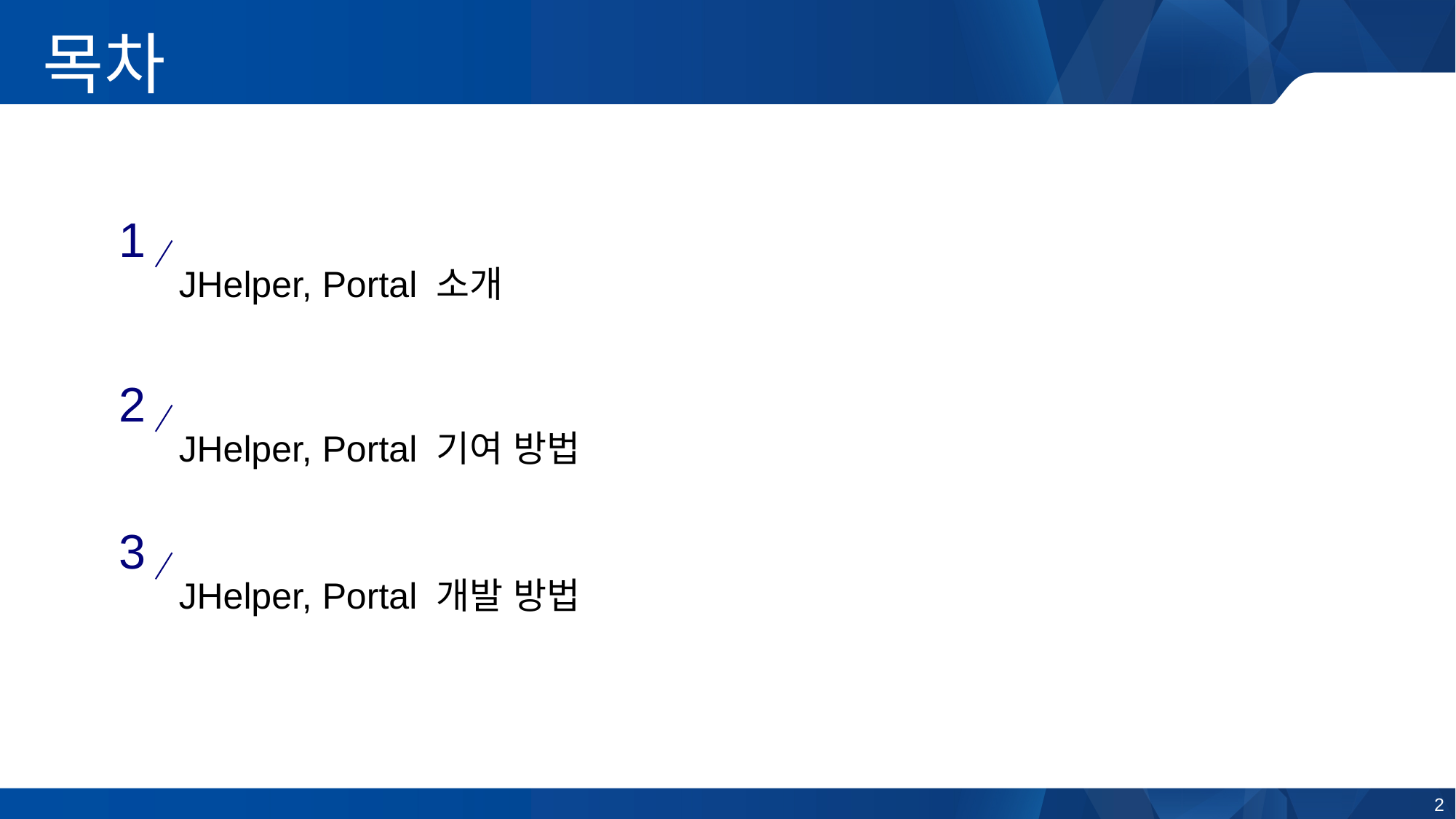

목차
1
JHelper, Portal 소개
2
JHelper, Portal 기여 방법
3
JHelper, Portal 개발 방법
2